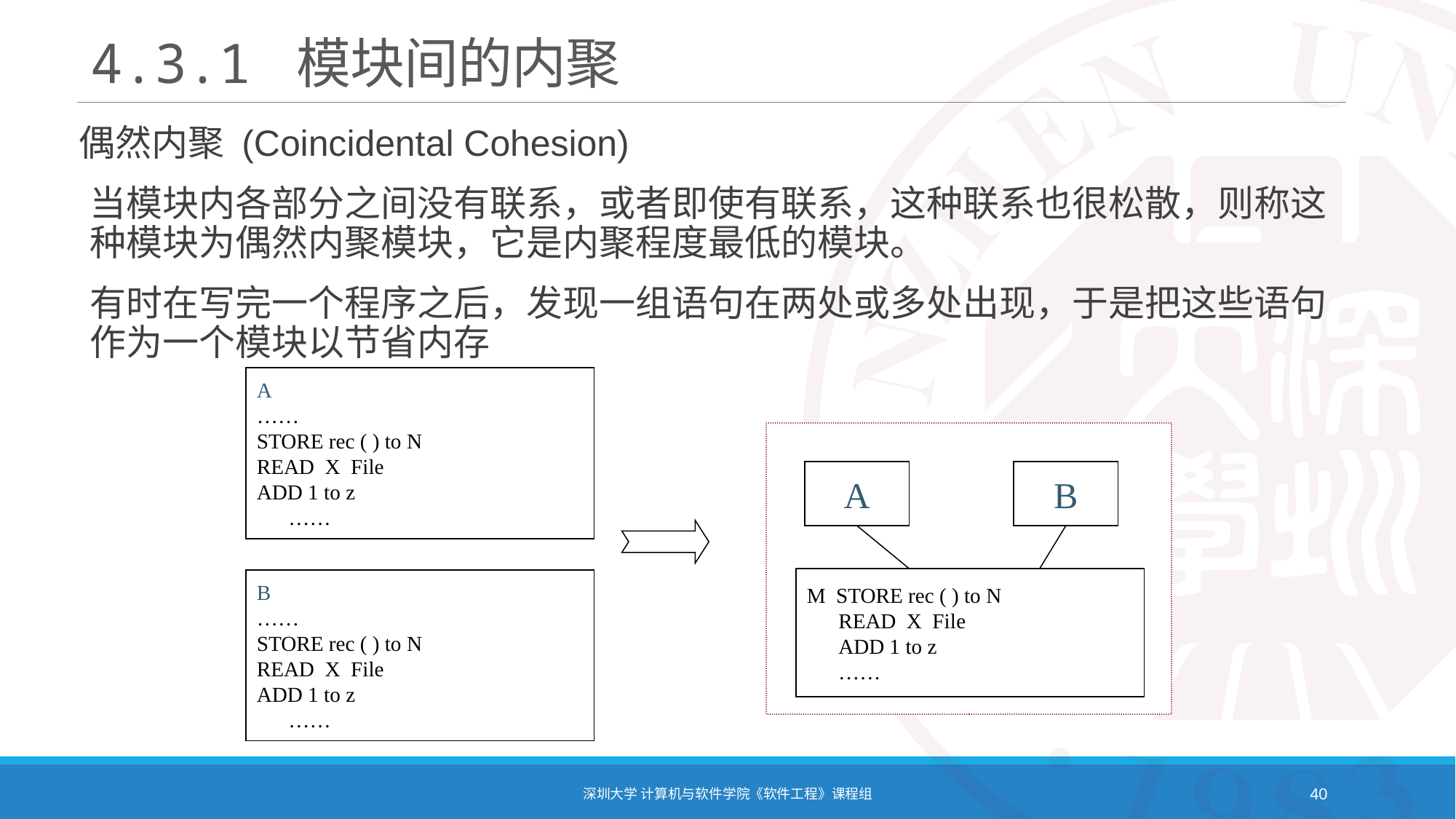

# 4.3.1 模块间的内聚
偶然内聚 (Coincidental Cohesion)
当模块内各部分之间没有联系，或者即使有联系，这种联系也很松散，则称这种模块为偶然内聚模块，它是内聚程度最低的模块。
有时在写完一个程序之后，发现一组语句在两处或多处出现，于是把这些语句作为一个模块以节省内存

A
……
STORE rec ( ) to N
READ  X  File
ADD 1 to z
      ……

A
B

M  STORE rec ( ) to N
      READ  X  File
      ADD 1 to z
      ……
B
……
STORE rec ( ) to N
READ  X  File
ADD 1 to z
      ……
深圳大学 计算机与软件学院《软件工程》课程组
40